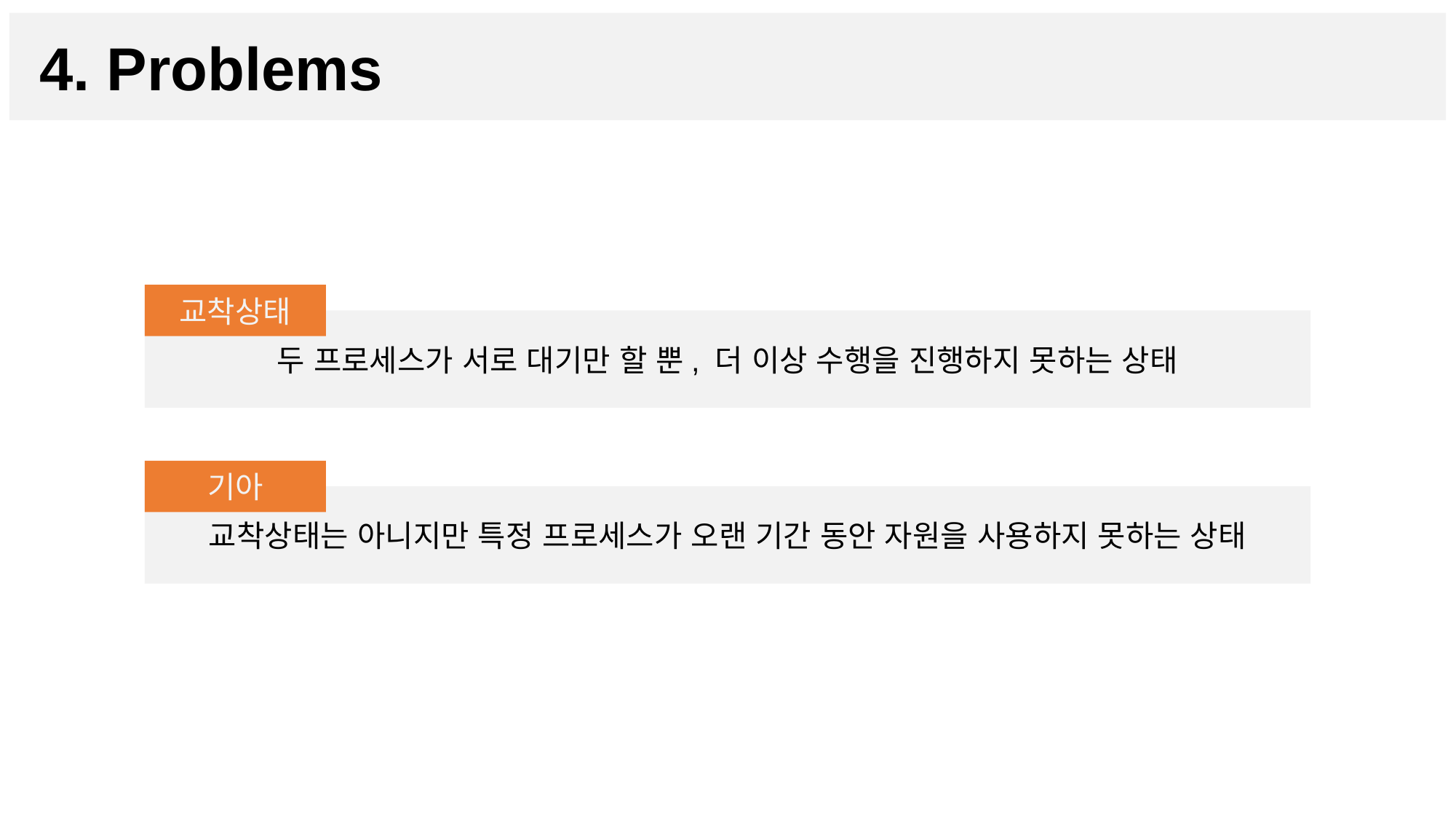

4. Problems
교착상태
두 프로세스가 서로 대기만 할 뿐, 더 이상 수행을 진행하지 못하는 상태
기아
교착상태는 아니지만 특정 프로세스가 오랜 기간 동안 자원을 사용하지 못하는 상태